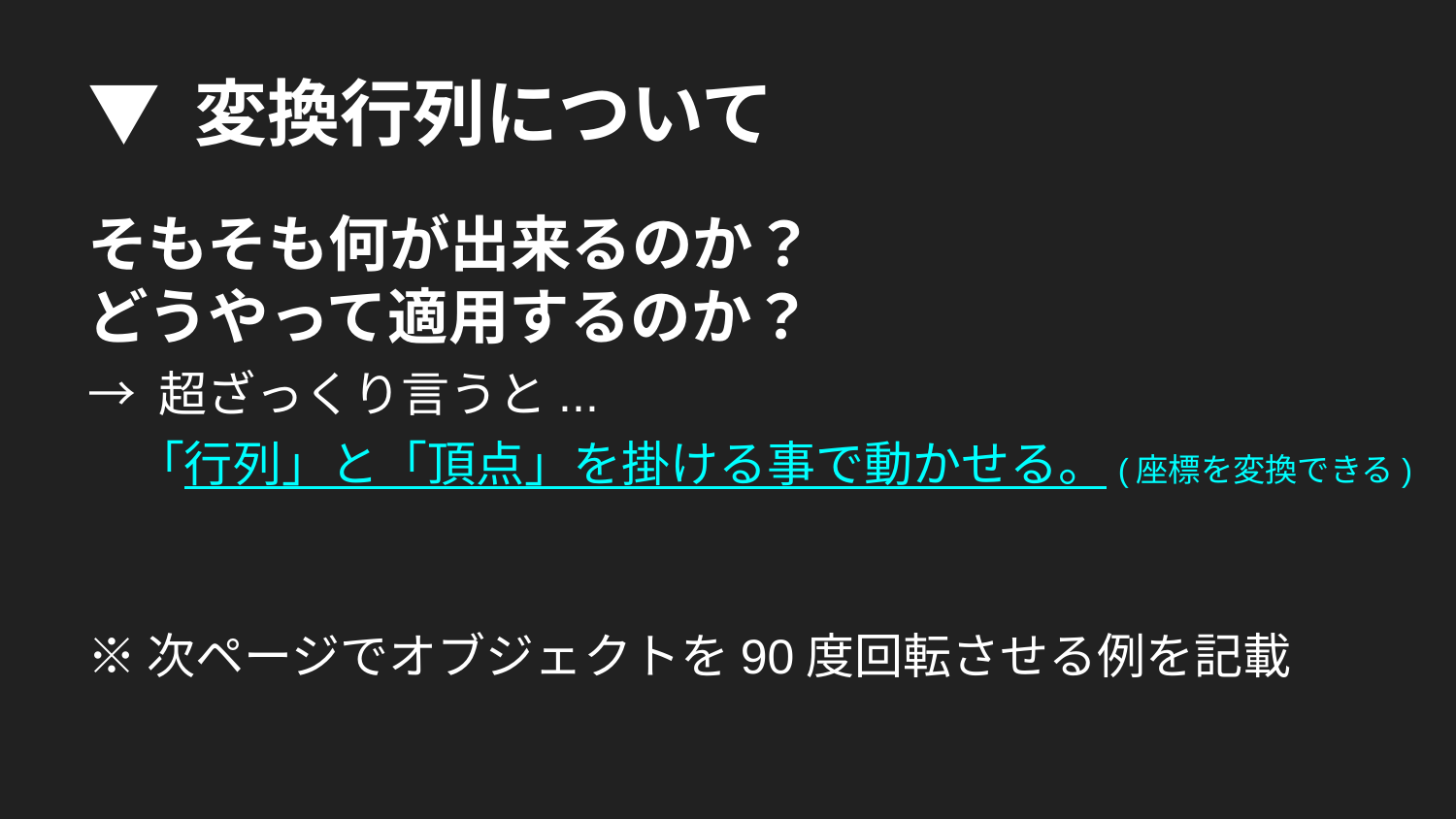

▼ 変換行列について
そもそも何が出来るのか？
どうやって適用するのか？
→ 超ざっくり言うと...
　「行列」と「頂点」を掛ける事で動かせる。(座標を変換できる)

※次ページでオブジェクトを90度回転させる例を記載